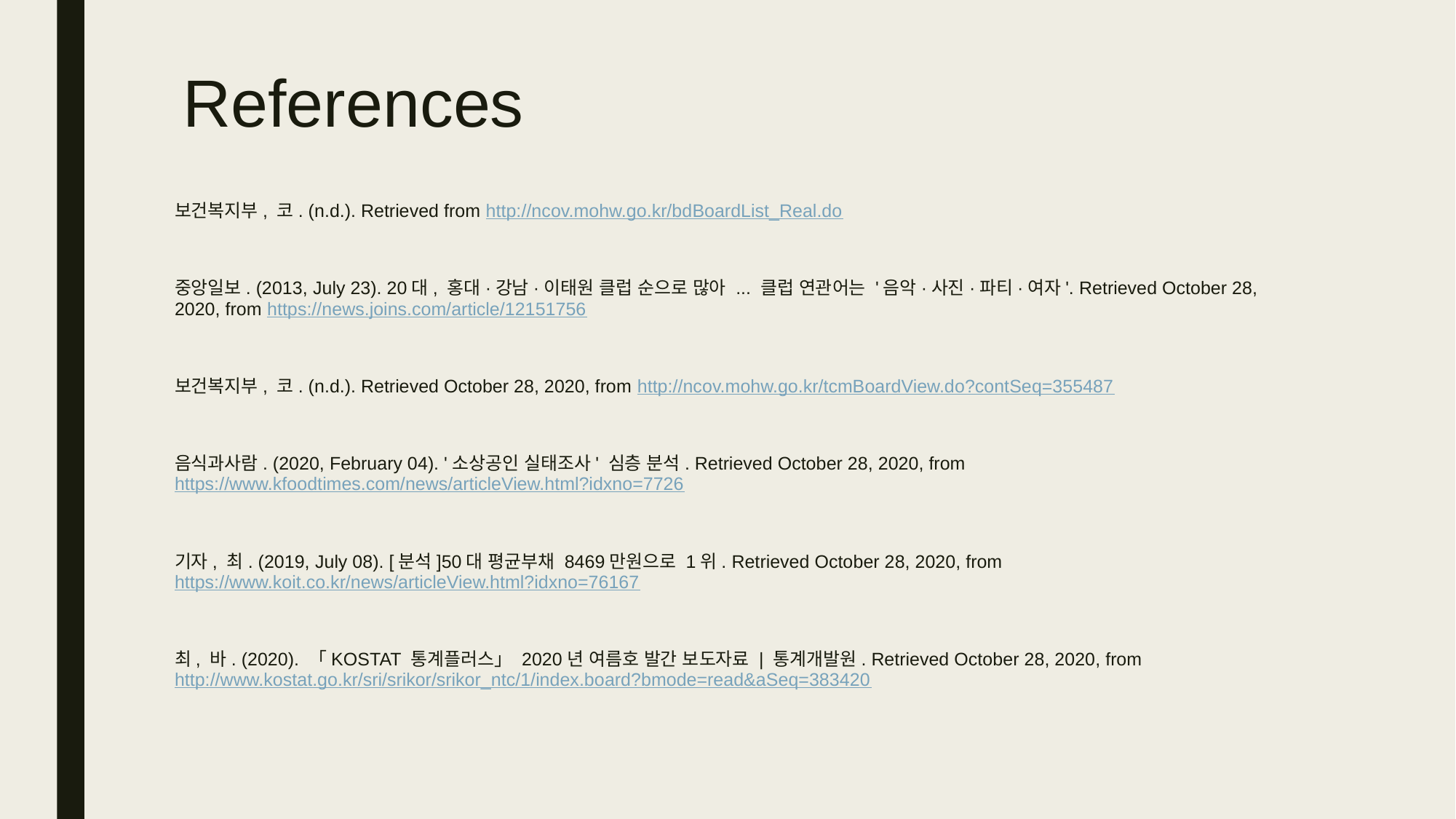

# References
보건복지부, 코. (n.d.). Retrieved from http://ncov.mohw.go.kr/bdBoardList_Real.do

중앙일보. (2013, July 23). 20대, 홍대·강남·이태원 클럽 순으로 많아 ... 클럽 연관어는 '음악·사진·파티·여자'. Retrieved October 28, 2020, from https://news.joins.com/article/12151756

보건복지부, 코. (n.d.). Retrieved October 28, 2020, from http://ncov.mohw.go.kr/tcmBoardView.do?contSeq=355487

음식과사람. (2020, February 04). '소상공인 실태조사' 심층 분석. Retrieved October 28, 2020, from https://www.kfoodtimes.com/news/articleView.html?idxno=7726

기자, 최. (2019, July 08). [분석]50대 평균부채 8469만원으로 1위. Retrieved October 28, 2020, from https://www.koit.co.kr/news/articleView.html?idxno=76167

최, 바. (2020). 「KOSTAT 통계플러스」 2020년 여름호 발간 보도자료 | 통계개발원. Retrieved October 28, 2020, from http://www.kostat.go.kr/sri/srikor/srikor_ntc/1/index.board?bmode=read&aSeq=383420